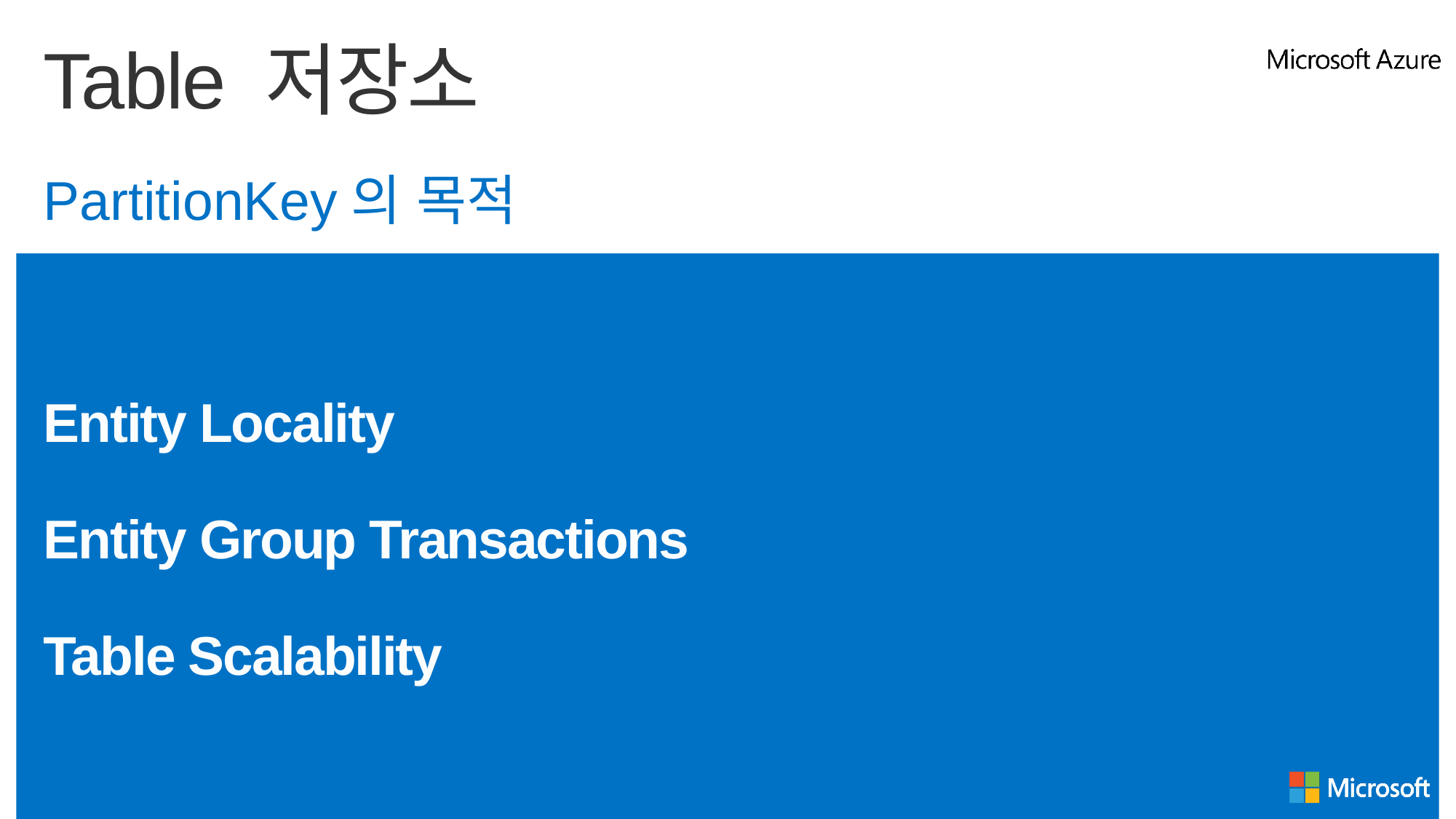

# Table 저장소
PartitionKey의 목적
Entity Locality
Entity Group Transactions
Table Scalability